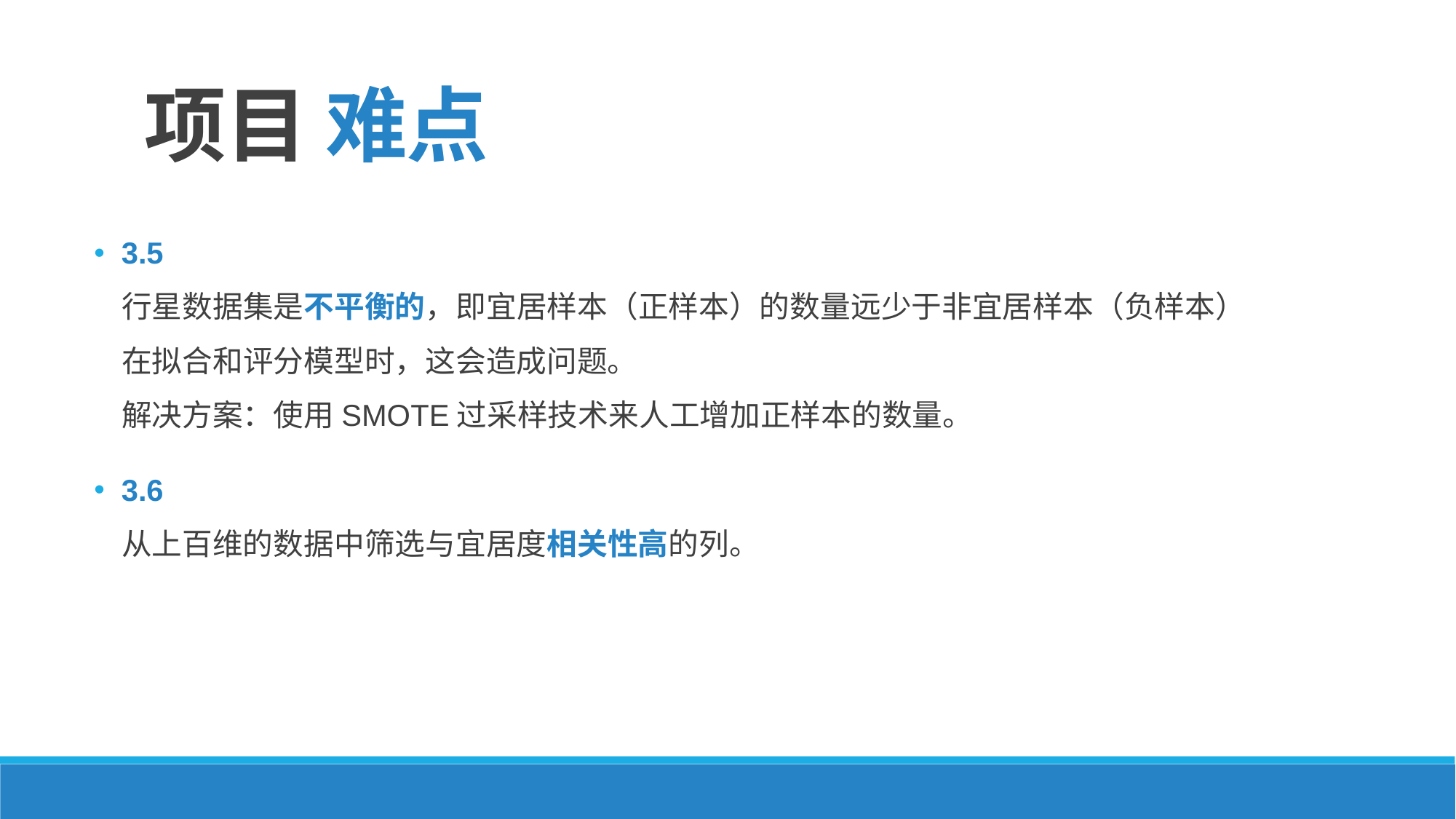

项目 难点
3.5
   行星数据集是不平衡的，即宜居样本（正样本）的数量远少于非宜居样本（负样本）
   在拟合和评分模型时，这会造成问题。
   解决方案：使用SMOTE过采样技术来人工增加正样本的数量。
3.6
   从上百维的数据中筛选与宜居度相关性高的列。